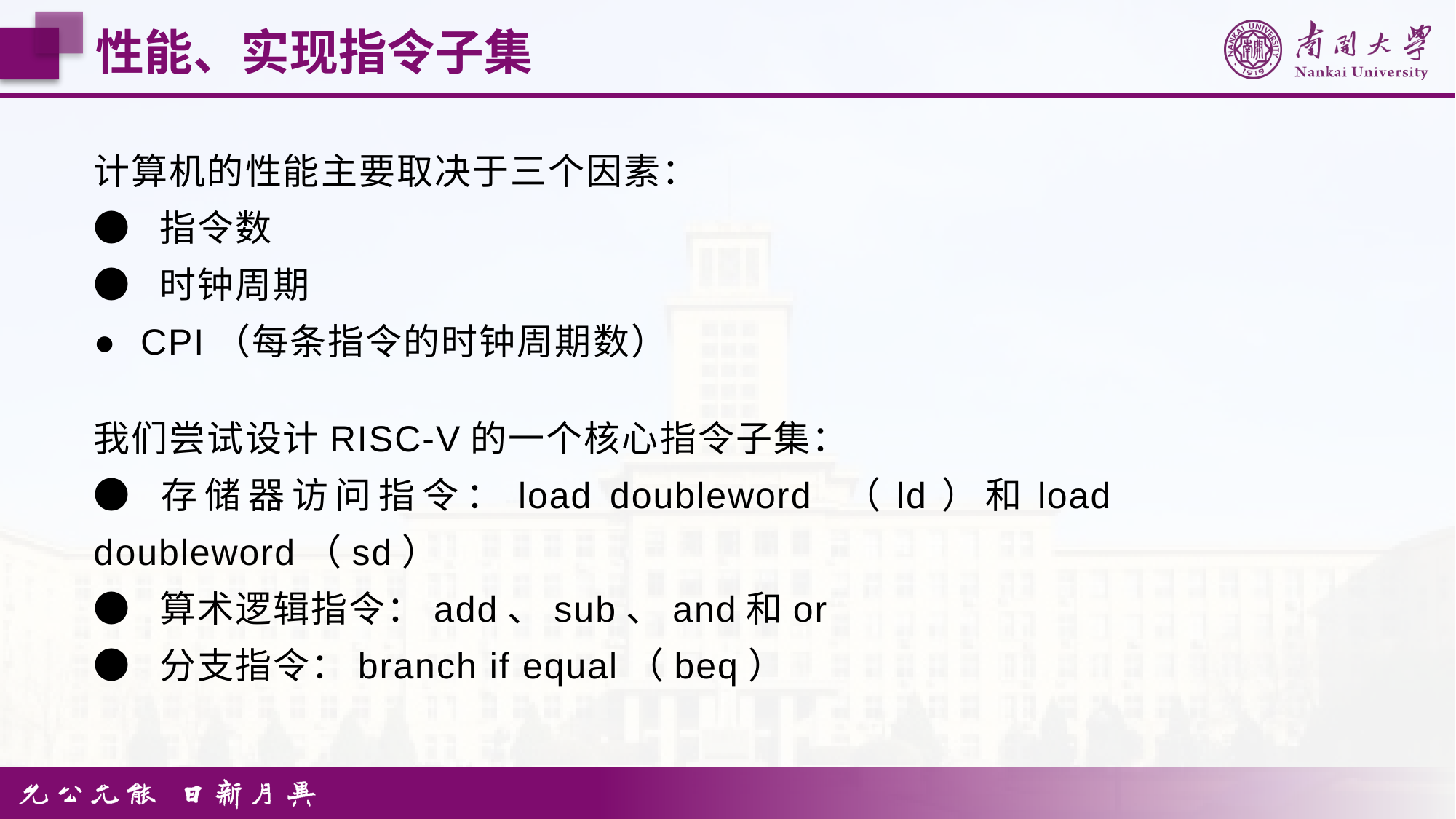

性能、实现指令子集
计算机的性能主要取决于三个因素：
●  指令数
●  时钟周期
●  CPI（每条指令的时钟周期数）
我们尝试设计RISC-V的一个核心指令子集：
● 存储器访问指令：load doubleword （ld）和load doubleword（sd）
●  算术逻辑指令：add、sub、and和or
●  分支指令：branch if equal（beq）